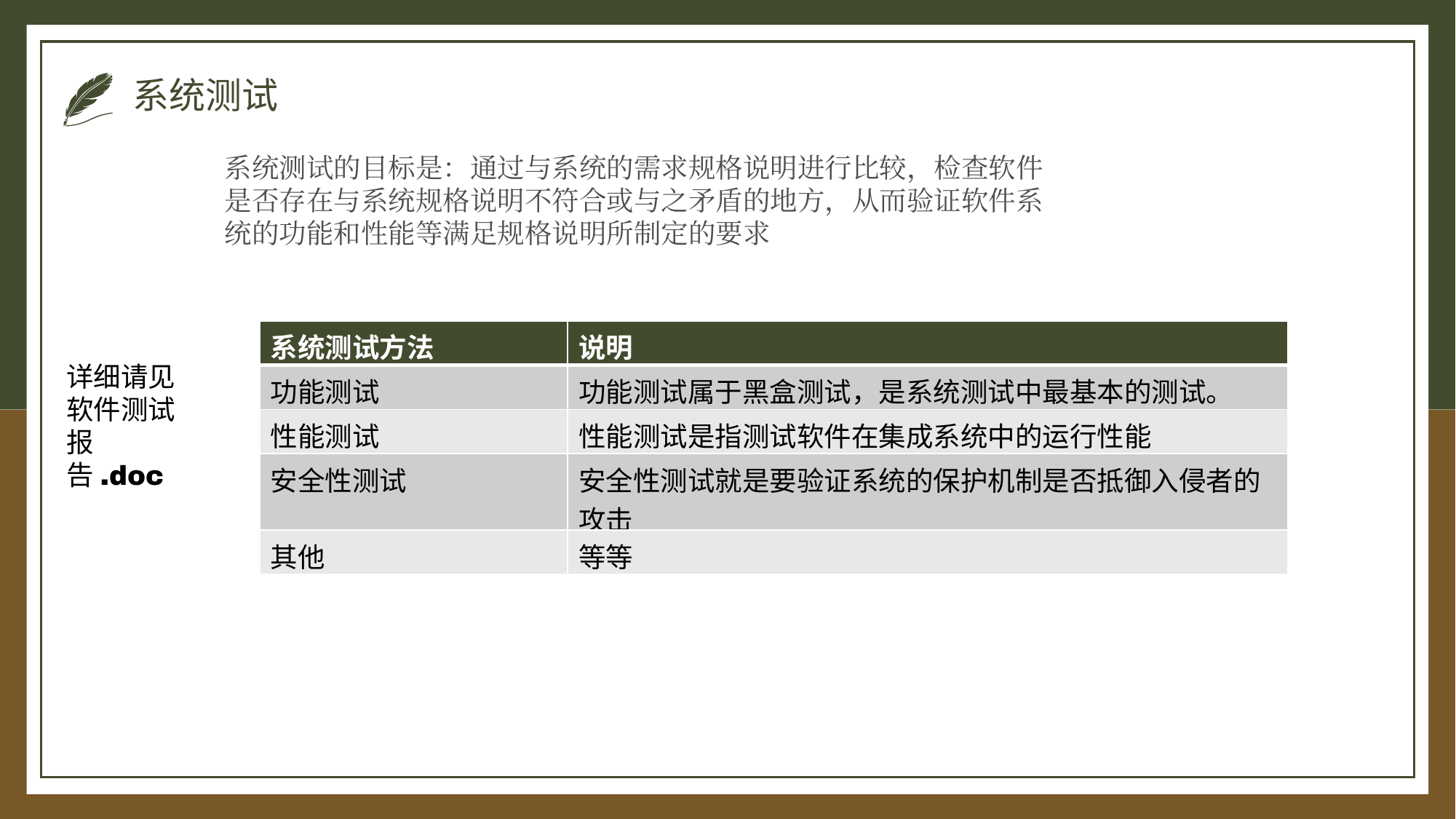

# 系统测试
系统测试的目标是：通过与系统的需求规格说明进行比较，检查软件是否存在与系统规格说明不符合或与之矛盾的地方，从而验证软件系统的功能和性能等满足规格说明所制定的要求
| 系统测试方法 | 说明 |
| --- | --- |
| 功能测试 | 功能测试属于黑盒测试，是系统测试中最基本的测试。 |
| 性能测试 | 性能测试是指测试软件在集成系统中的运行性能 |
| 安全性测试 | 安全性测试就是要验证系统的保护机制是否抵御入侵者的攻击 |
| 其他 | 等等 |
详细请见软件测试报告.doc